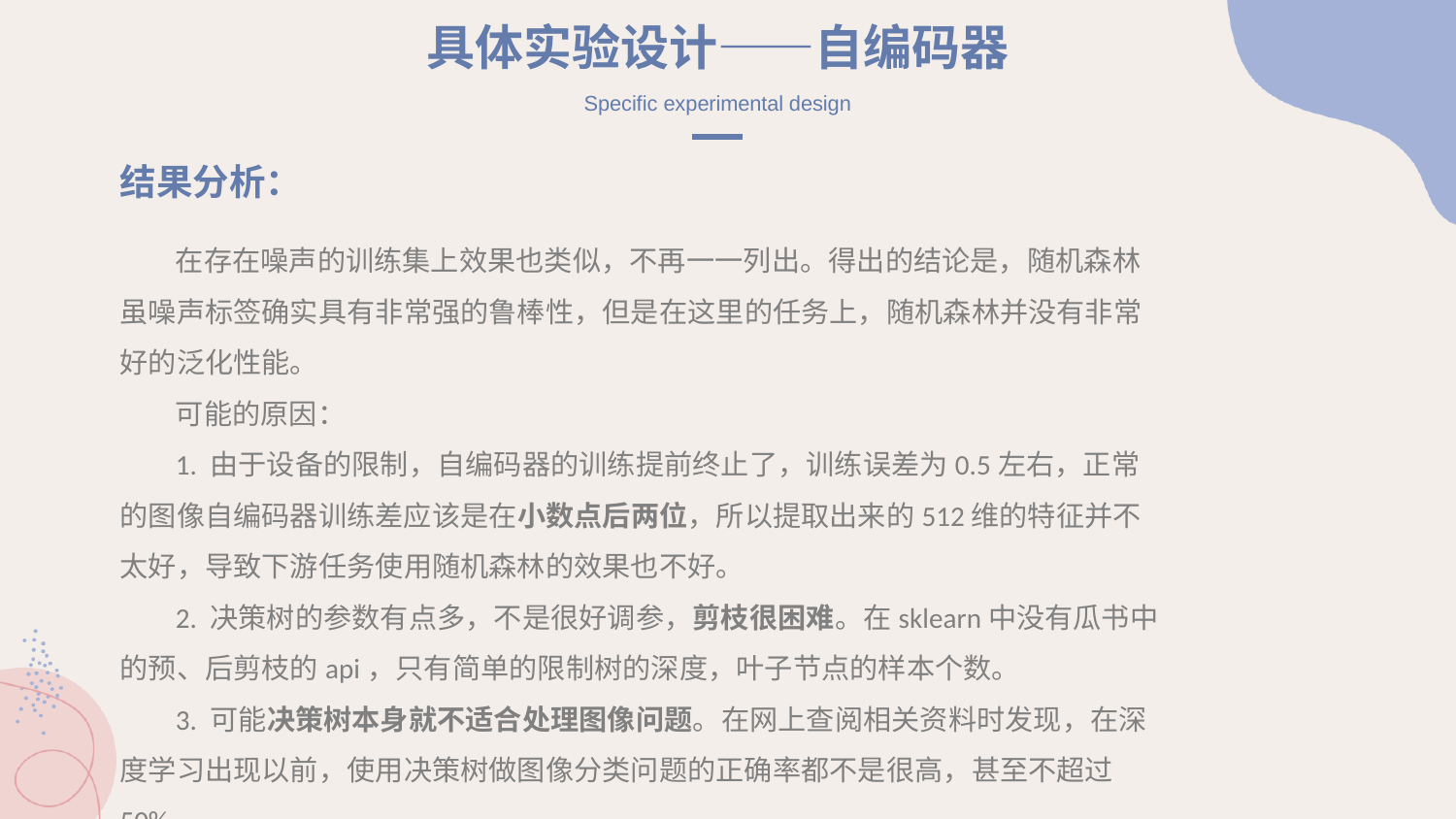

具体实验设计——自编码器
Specific experimental design
结果分析：
在存在噪声的训练集上效果也类似，不再一一列出。得出的结论是，随机森林虽噪声标签确实具有非常强的鲁棒性，但是在这里的任务上，随机森林并没有非常好的泛化性能。
可能的原因：
1. 由于设备的限制，自编码器的训练提前终止了，训练误差为0.5左右，正常的图像自编码器训练差应该是在小数点后两位，所以提取出来的512维的特征并不太好，导致下游任务使用随机森林的效果也不好。
2. 决策树的参数有点多，不是很好调参，剪枝很困难。在sklearn中没有瓜书中的预、后剪枝的api，只有简单的限制树的深度，叶子节点的样本个数。
3. 可能决策树本身就不适合处理图像问题。在网上查阅相关资料时发现，在深度学习出现以前，使用决策树做图像分类问题的正确率都不是很高，甚至不超过50%。